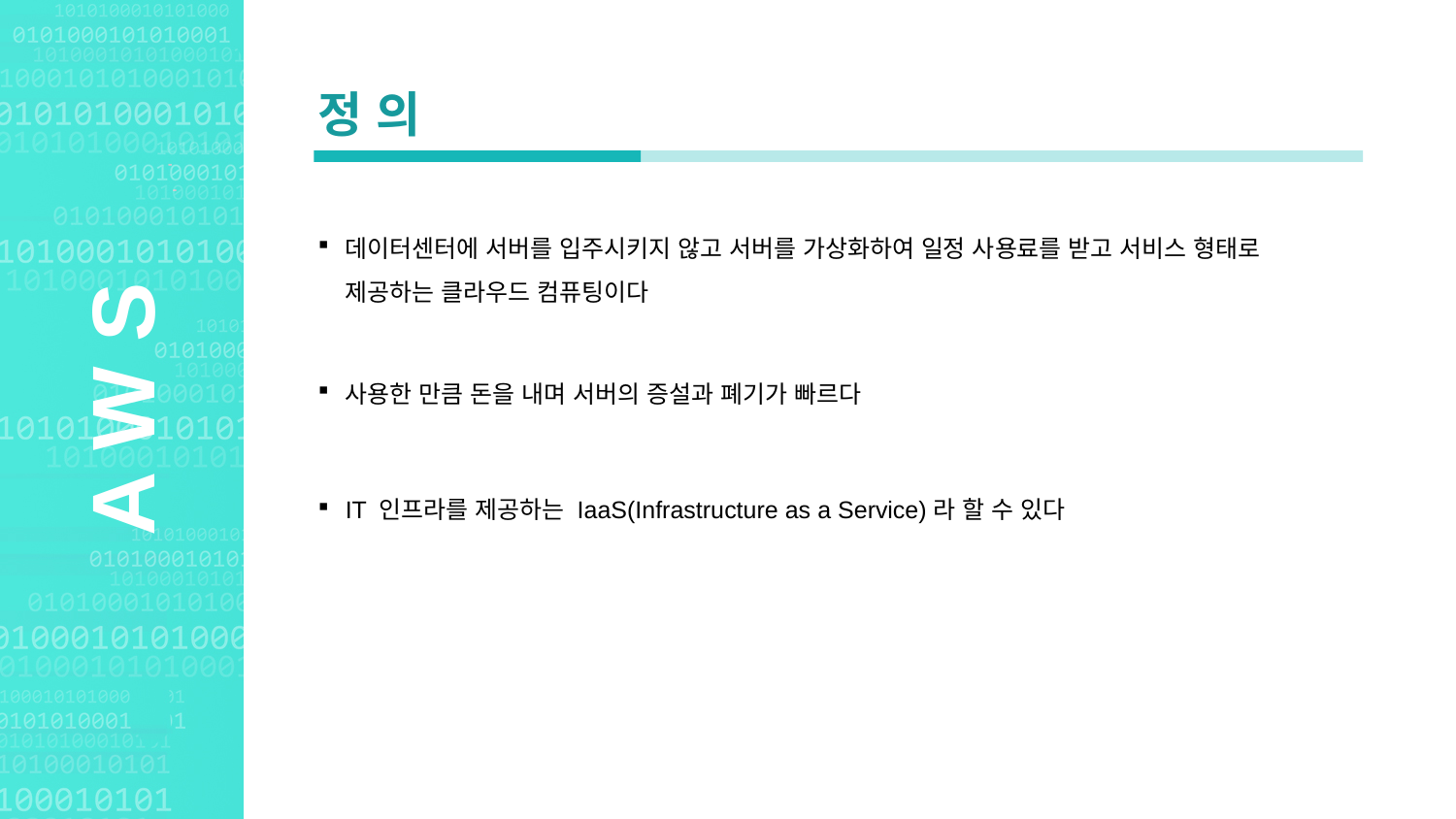

Agenda Style
정 의

데이터센터에 서버를 입주시키지 않고 서버를 가상화하여 일정 사용료를 받고 서비스 형태로 제공하는 클라우드 컴퓨팅이다

사용한 만큼 돈을 내며 서버의 증설과 폐기가 빠르다

IT 인프라를 제공하는 IaaS(Infrastructure as a Service)라 할 수 있다

A W S